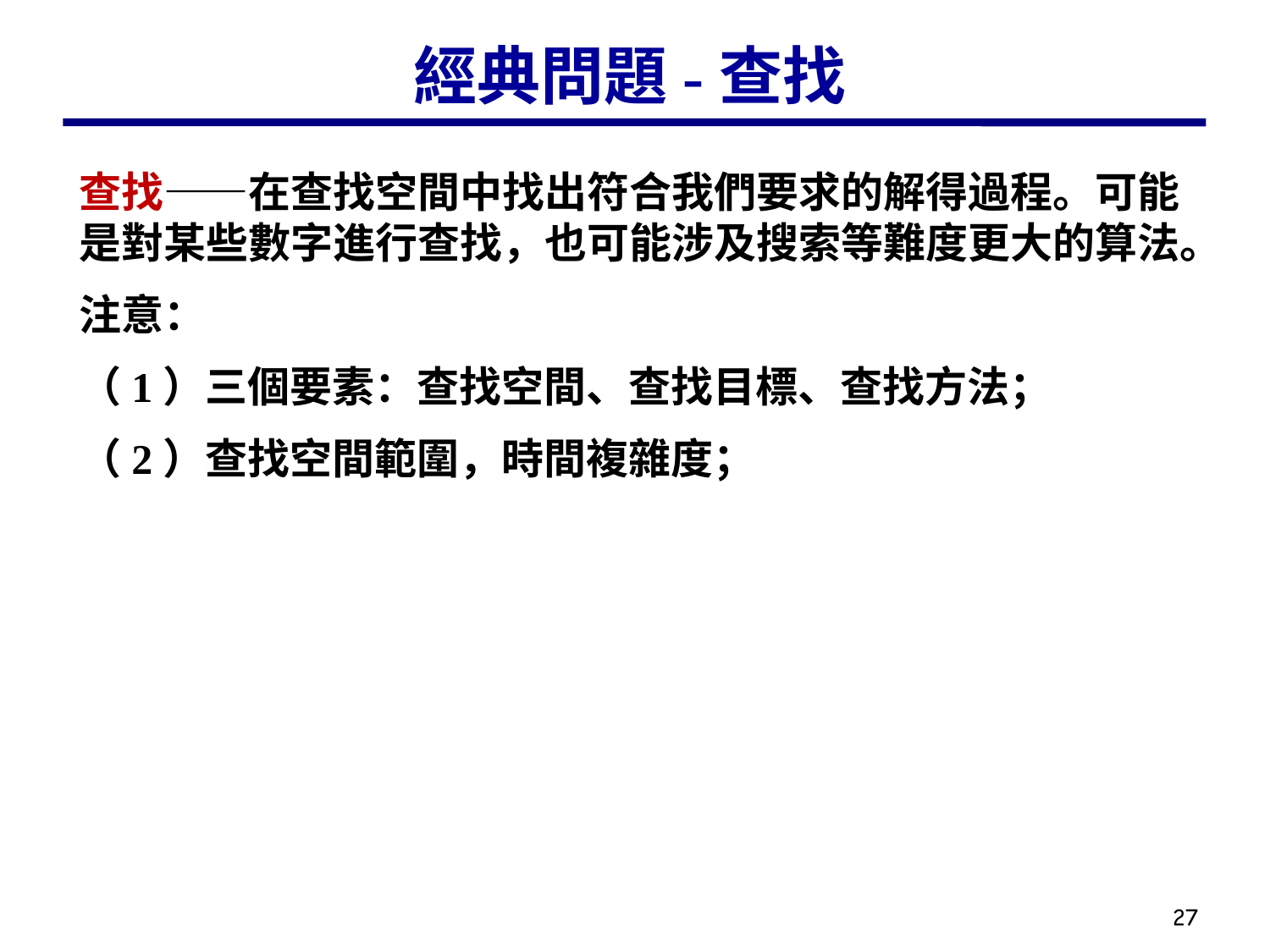

# 經典問題-查找
查找——在查找空間中找出符合我們要求的解得過程。可能是對某些數字進行查找，也可能涉及搜索等難度更大的算法。
注意：
（1）三個要素：查找空間、查找目標、查找方法；
（2）查找空間範圍，時間複雜度；